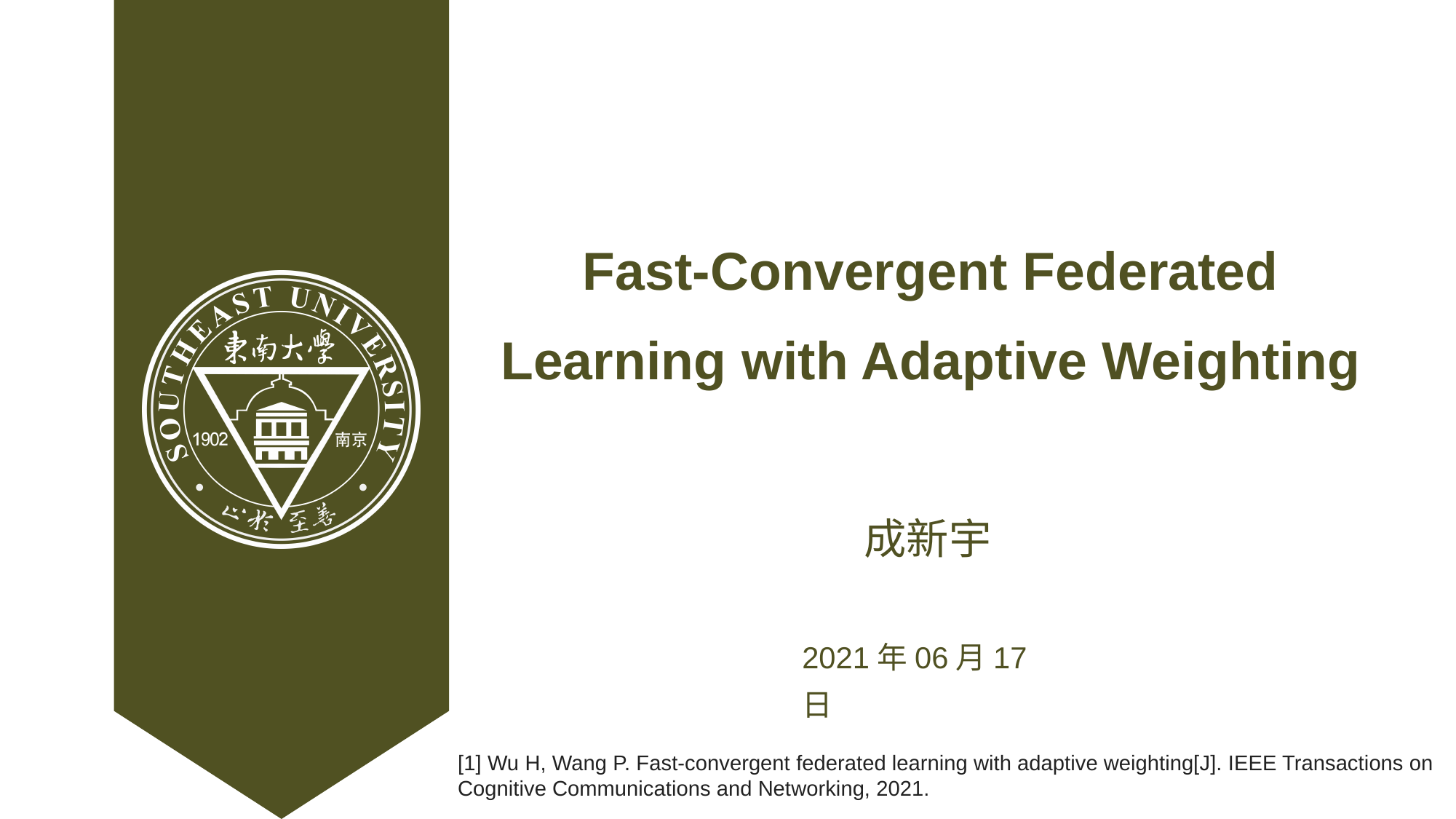

Fast-Convergent Federated Learning with Adaptive Weighting
成新宇
2021年06月17日
[1] Wu H, Wang P. Fast-convergent federated learning with adaptive weighting[J]. IEEE Transactions on Cognitive Communications and Networking, 2021.